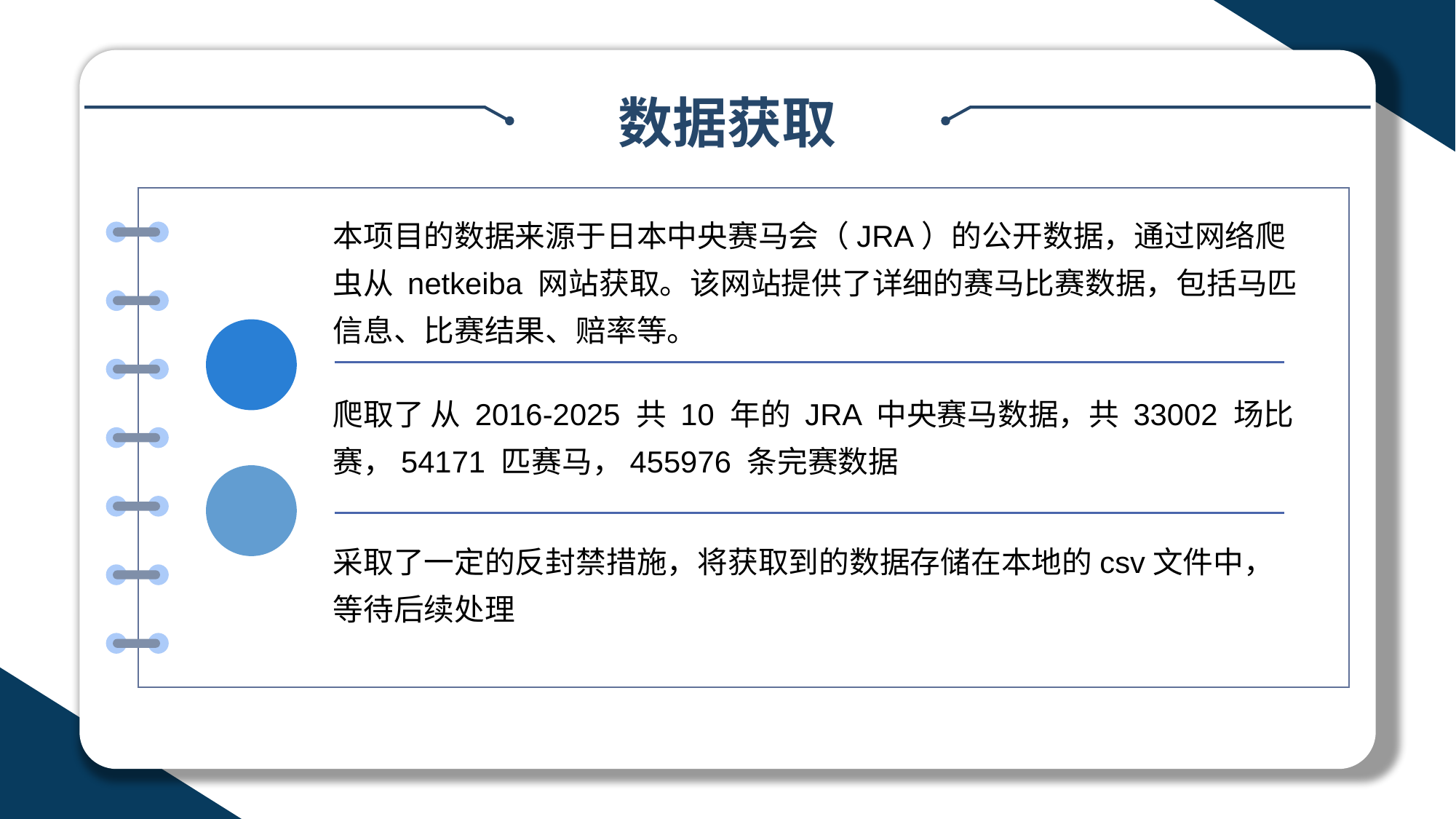

数据获取

本项目的数据来源于日本中央赛马会（JRA）的公开数据，通过网络爬虫从 netkeiba 网站获取。该网站提供了详细的赛马比赛数据，包括马匹信息、比赛结果、赔率等。

爬取了 从 2016-2025 共 10 年的 JRA 中央赛马数据，共 33002 场比赛，54171 匹赛马，455976 条完赛数据
采取了一定的反封禁措施，将获取到的数据存储在本地的csv文件中，等待后续处理